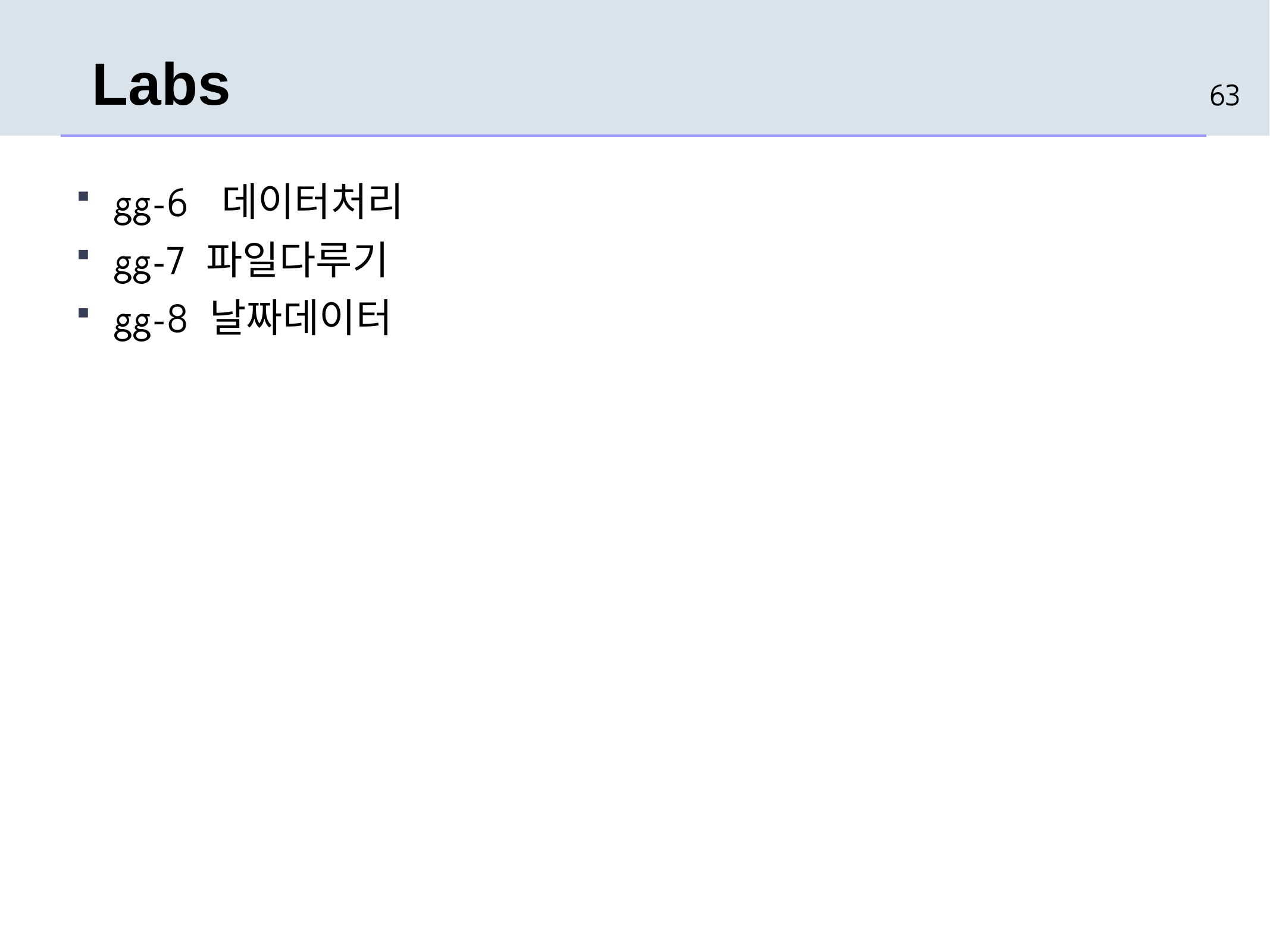

# Labs
63
gg-6  데이터처리
gg-7 파일다루기
gg-8 날짜데이터